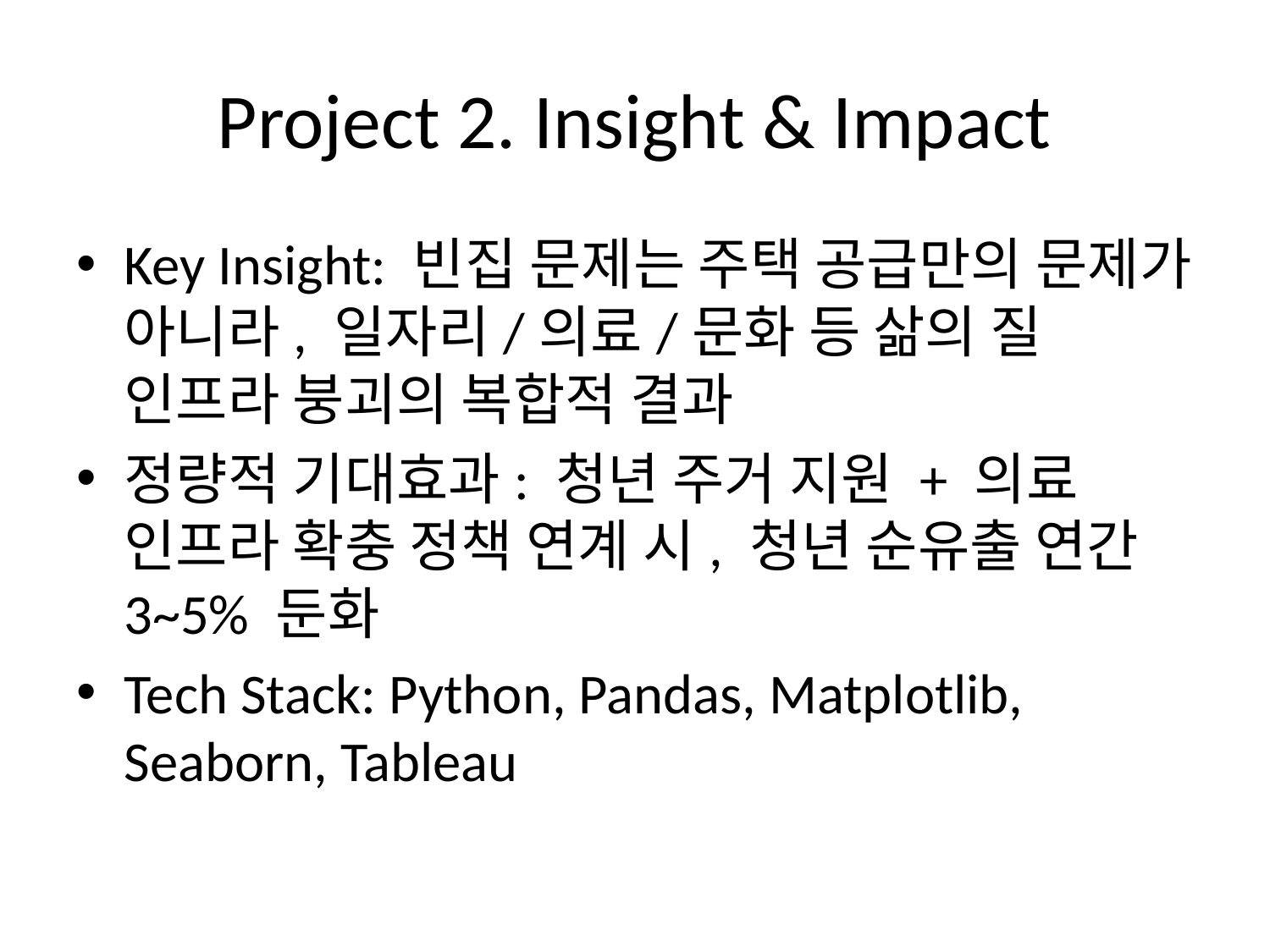

# Project 2. Insight & Impact
Key Insight: 빈집 문제는 주택 공급만의 문제가 아니라, 일자리/의료/문화 등 삶의 질 인프라 붕괴의 복합적 결과
정량적 기대효과: 청년 주거 지원 + 의료 인프라 확충 정책 연계 시, 청년 순유출 연간 3~5% 둔화
Tech Stack: Python, Pandas, Matplotlib, Seaborn, Tableau